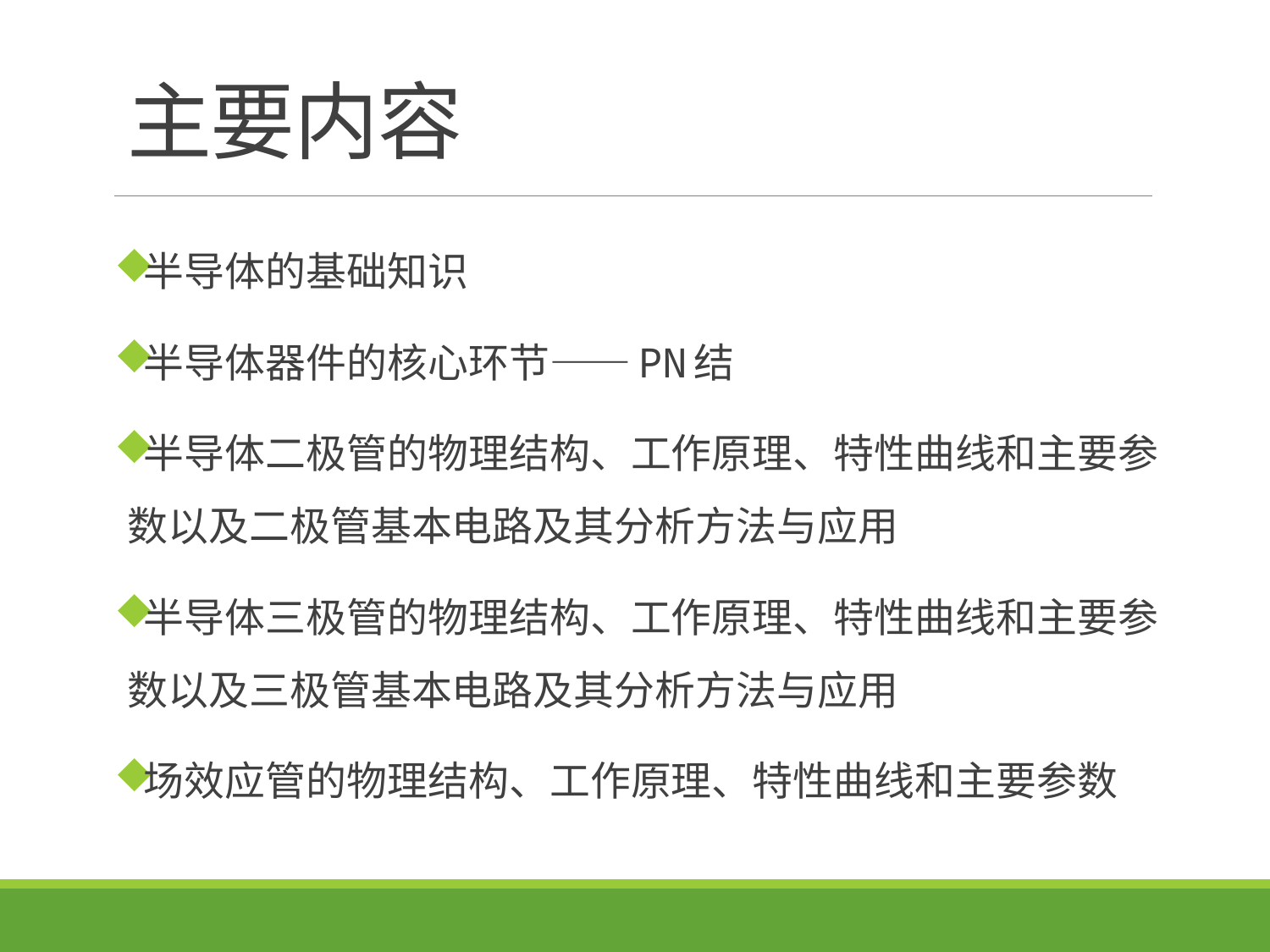

# 主要内容
半导体的基础知识
半导体器件的核心环节——PN结
半导体二极管的物理结构、工作原理、特性曲线和主要参数以及二极管基本电路及其分析方法与应用
半导体三极管的物理结构、工作原理、特性曲线和主要参数以及三极管基本电路及其分析方法与应用
场效应管的物理结构、工作原理、特性曲线和主要参数